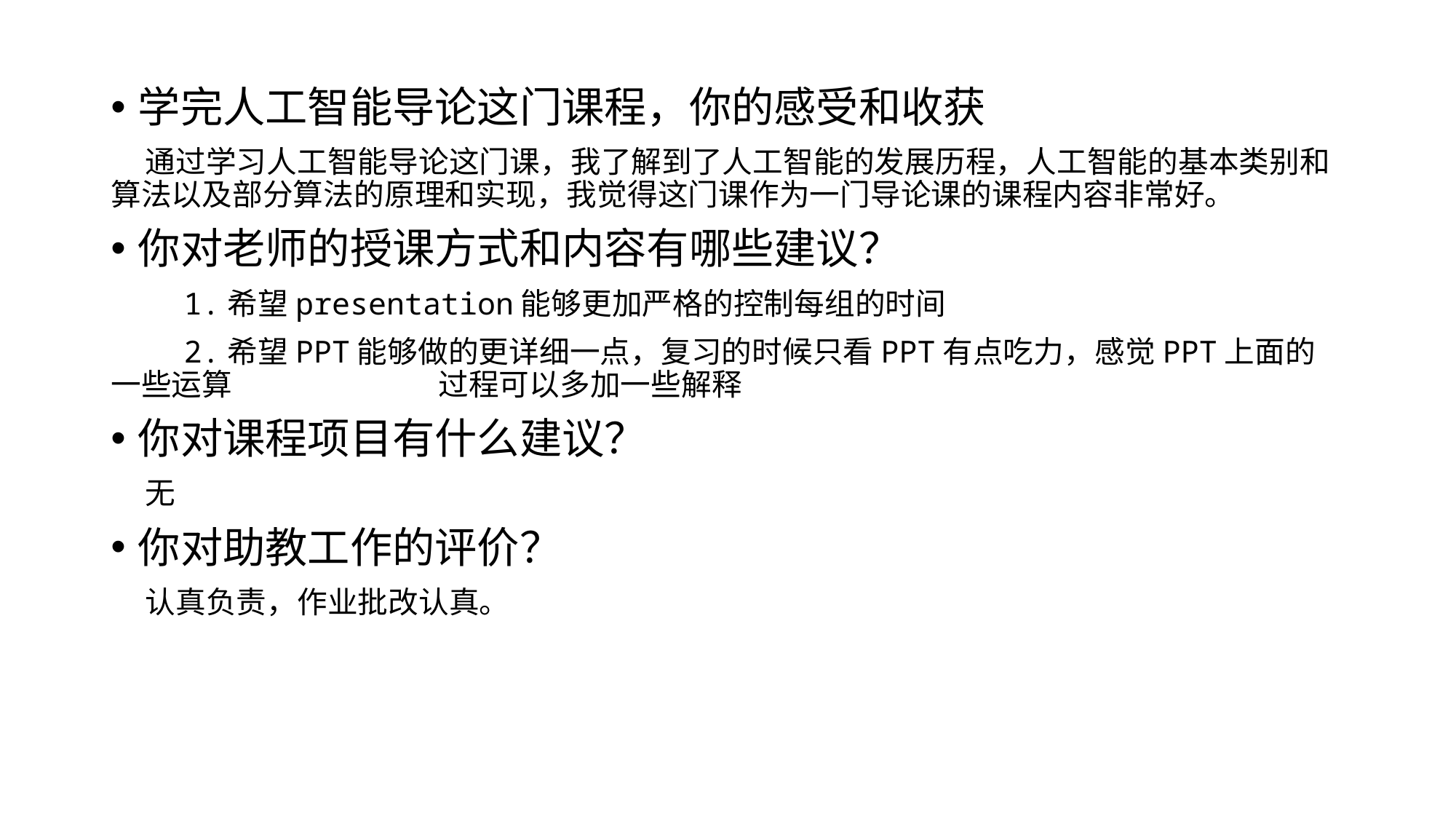

学完人工智能导论这门课程，你的感受和收获
    通过学习人工智能导论这门课，我了解到了人工智能的发展历程，人工智能的基本类别和算法以及部分算法的原理和实现，我觉得这门课作为一门导论课的课程内容非常好。
你对老师的授课方式和内容有哪些建议？
    1.希望presentation能够更加严格的控制每组的时间
    2.希望PPT能够做的更详细一点，复习的时候只看PPT有点吃力，感觉PPT上面的一些运算                 	过程可以多加一些解释
你对课程项目有什么建议？
    无
你对助教工作的评价？
    认真负责，作业批改认真。